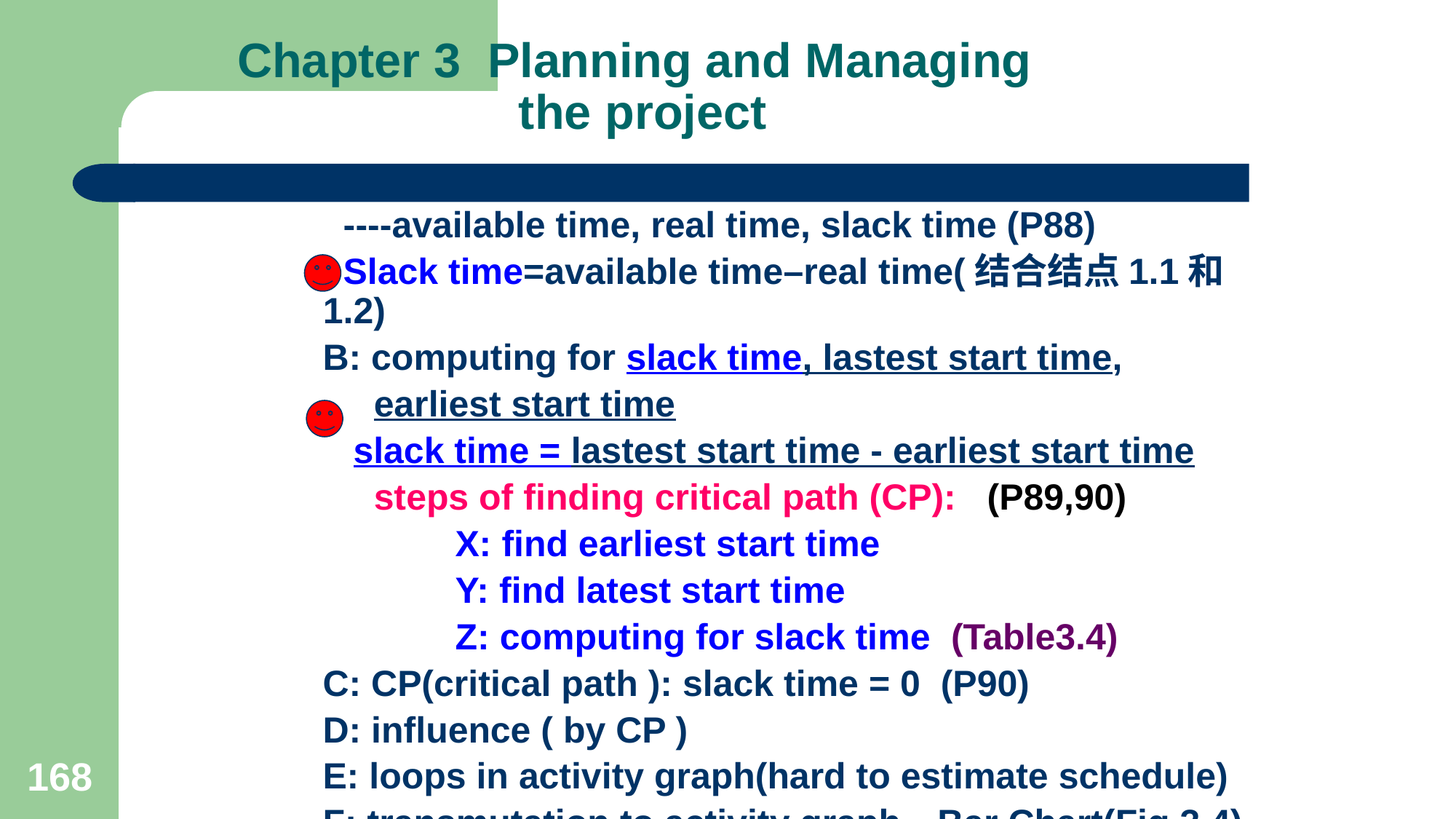

# Chapter 3  Planning and Managing the project
      ----available time, real time, slack time (P88)
      Slack time=available time–real time(结合结点1.1和1.2)
    B: computing for slack time, lastest start time,
         earliest start time
       slack time = lastest start time - earliest start time
         steps of finding critical path (CP):   (P89,90)
                 X: find earliest start time
                 Y: find latest start time
                 Z: computing for slack time  (Table3.4)
    C: CP(critical path ): slack time = 0  (P90)
    D: influence ( by CP )
    E: loops in activity graph(hard to estimate schedule)
    F: transmutation to activity graph---Bar Chart(Fig 3.4)

168